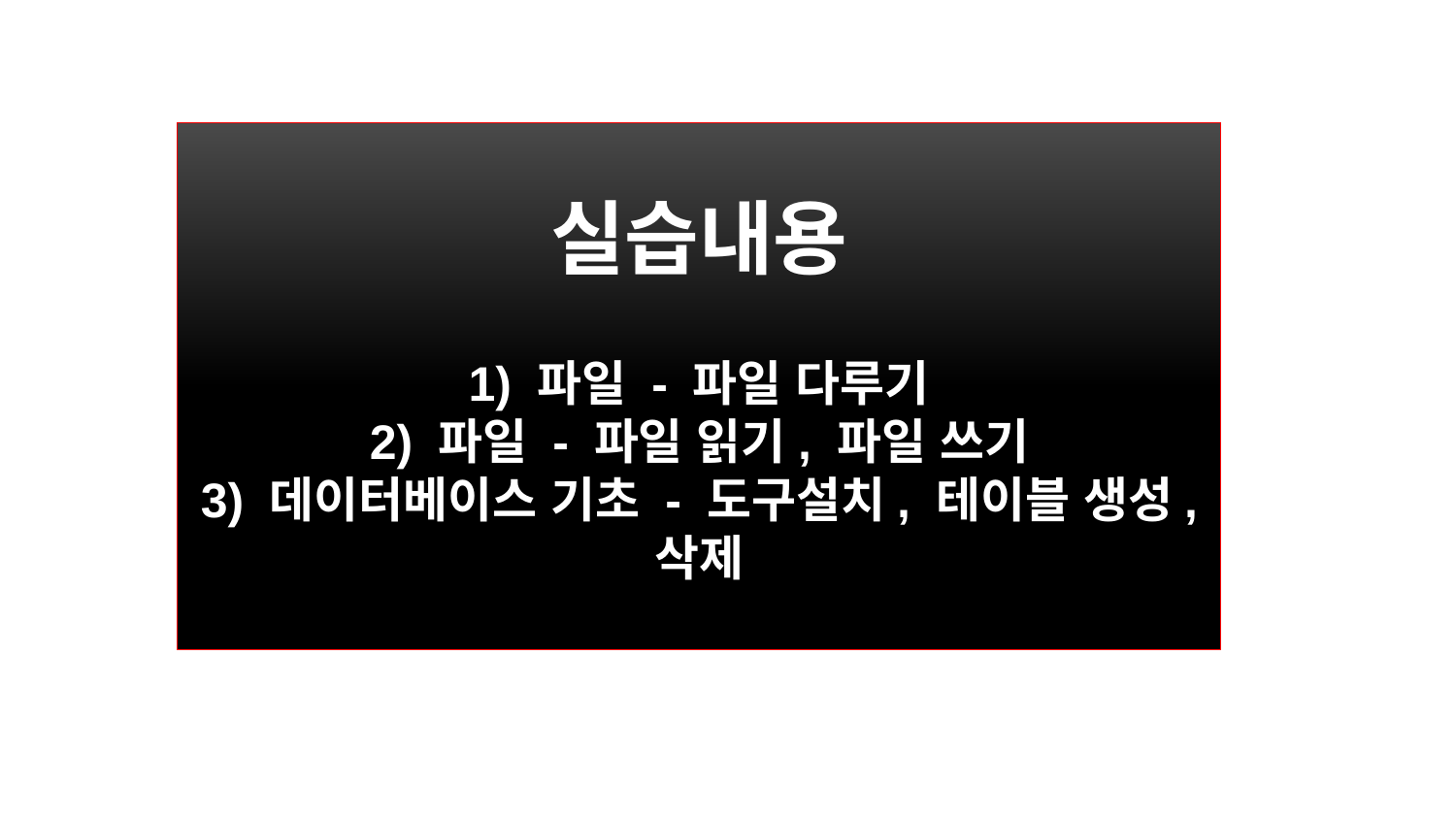

실습내용

1) 파일 - 파일 다루기
2) 파일 - 파일 읽기, 파일 쓰기
3) 데이터베이스 기초 - 도구설치, 테이블 생성, 삭제